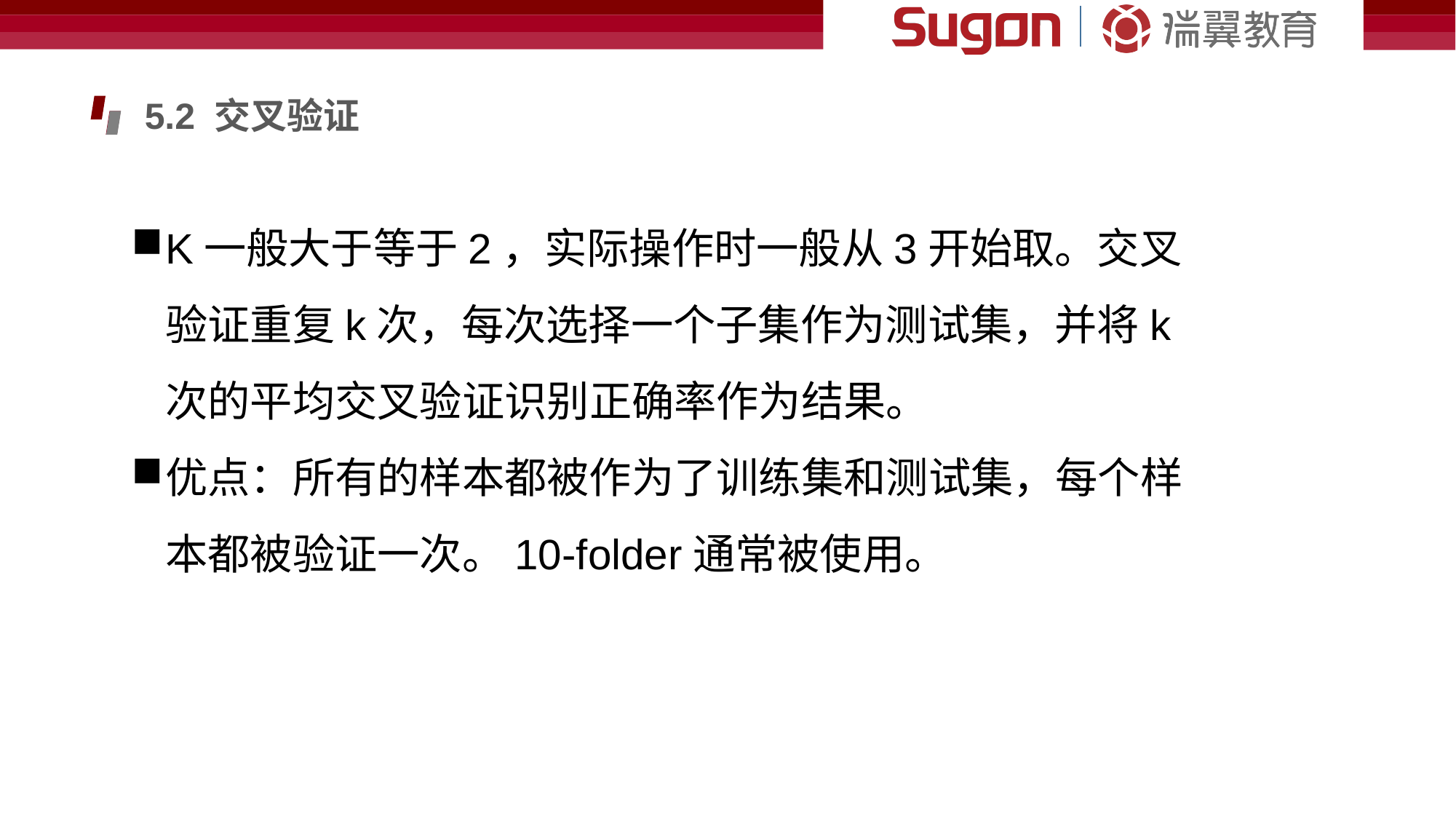

5.2 交叉验证

K一般大于等于2，实际操作时一般从3开始取。交叉验证重复k次，每次选择一个子集作为测试集，并将k次的平均交叉验证识别正确率作为结果。
优点：所有的样本都被作为了训练集和测试集，每个样本都被验证一次。10-folder通常被使用。